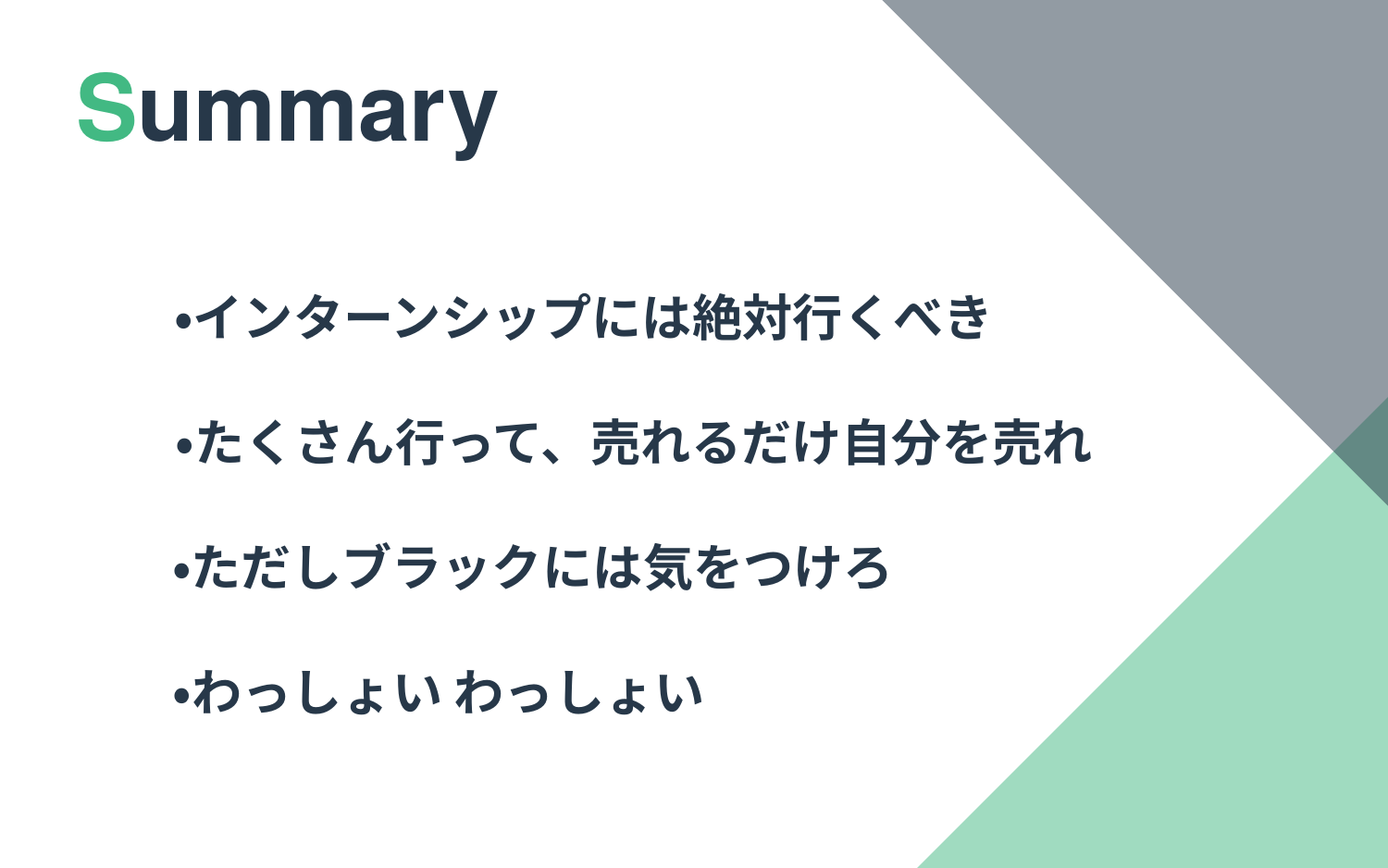

Summary
・インターンシップには絶対行くべき

・たくさん行って、売れるだけ自分を売れ
・ただしブラックには気をつけろ
・わっしょい わっしょい